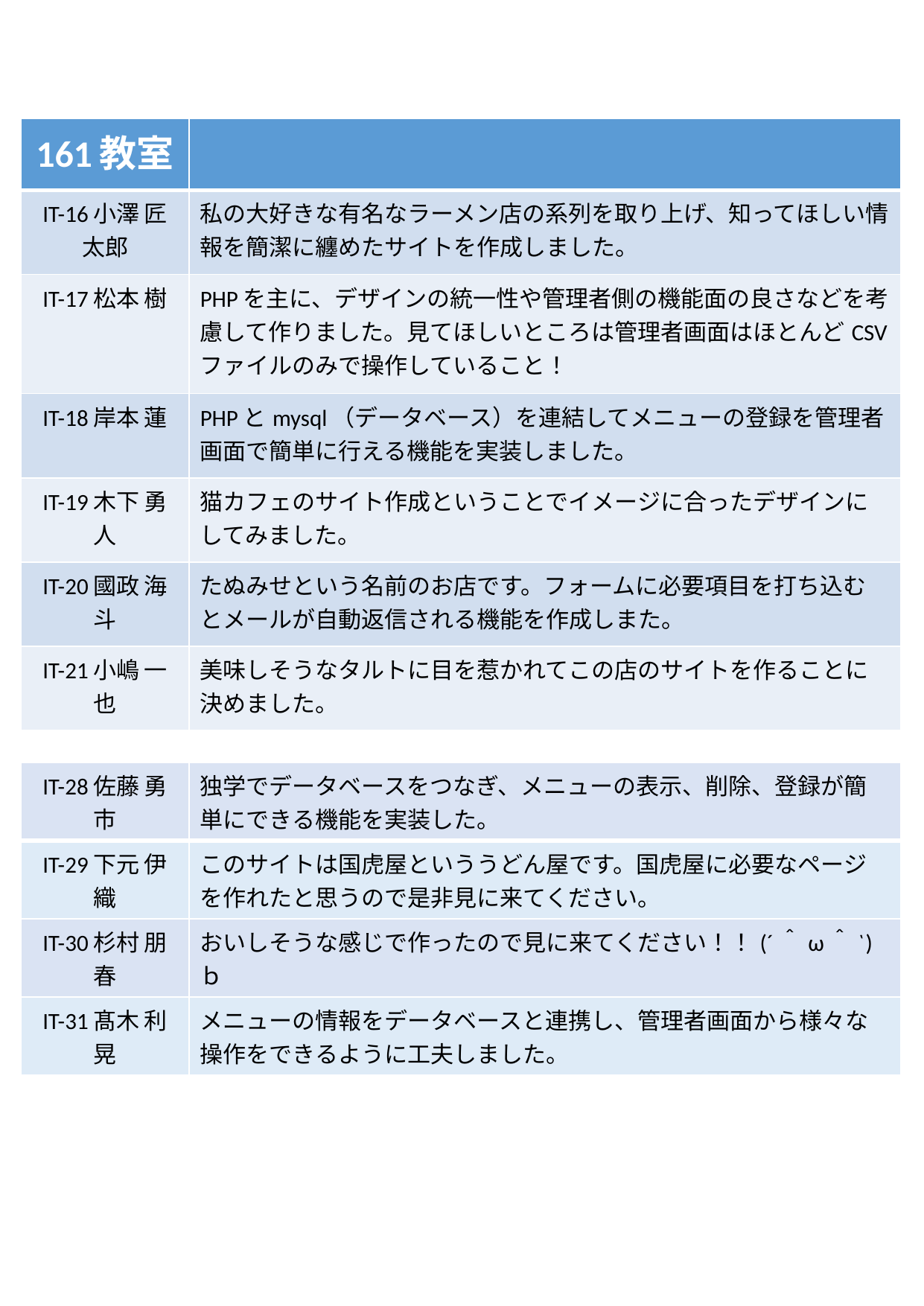

| 161教室 |  |
| --- | --- |
| IT-16小澤 匠太郎 | 私の大好きな有名なラーメン店の系列を取り上げ、知ってほしい情報を簡潔に纏めたサイトを作成しました。 |
| IT-17松本 樹 | PHPを主に、デザインの統一性や管理者側の機能面の良さなどを考慮して作りました。見てほしいところは管理者画面はほとんどCSVファイルのみで操作していること！ |
| IT-18岸本 蓮 | PHPとmysql（データベース）を連結してメニューの登録を管理者画面で簡単に行える機能を実装しました。 |
| IT-19木下 勇人 | 猫カフェのサイト作成ということでイメージに合ったデザインにしてみました。 |
| IT-20國政 海斗 | たぬみせという名前のお店です。フォームに必要項目を打ち込むとメールが自動返信される機能を作成しまた。 |
| IT-21小嶋 一也 | 美味しそうなタルトに目を惹かれてこの店のサイトを作ることに決めました。 |
| IT-28佐藤 勇市 | 独学でデータベースをつなぎ、メニューの表示、削除、登録が簡単にできる機能を実装した。 |
| --- | --- |
| IT-29下元 伊織 | このサイトは国虎屋といううどん屋です。国虎屋に必要なページを作れたと思うので是非見に来てください。 |
| IT-30杉村 朋春 | おいしそうな感じで作ったので見に来てください！！(´＾ω＾`)ｂ |
| IT-31髙木 利晃 | メニューの情報をデータベースと連携し、管理者画面から様々な操作をできるように工夫しました。 |